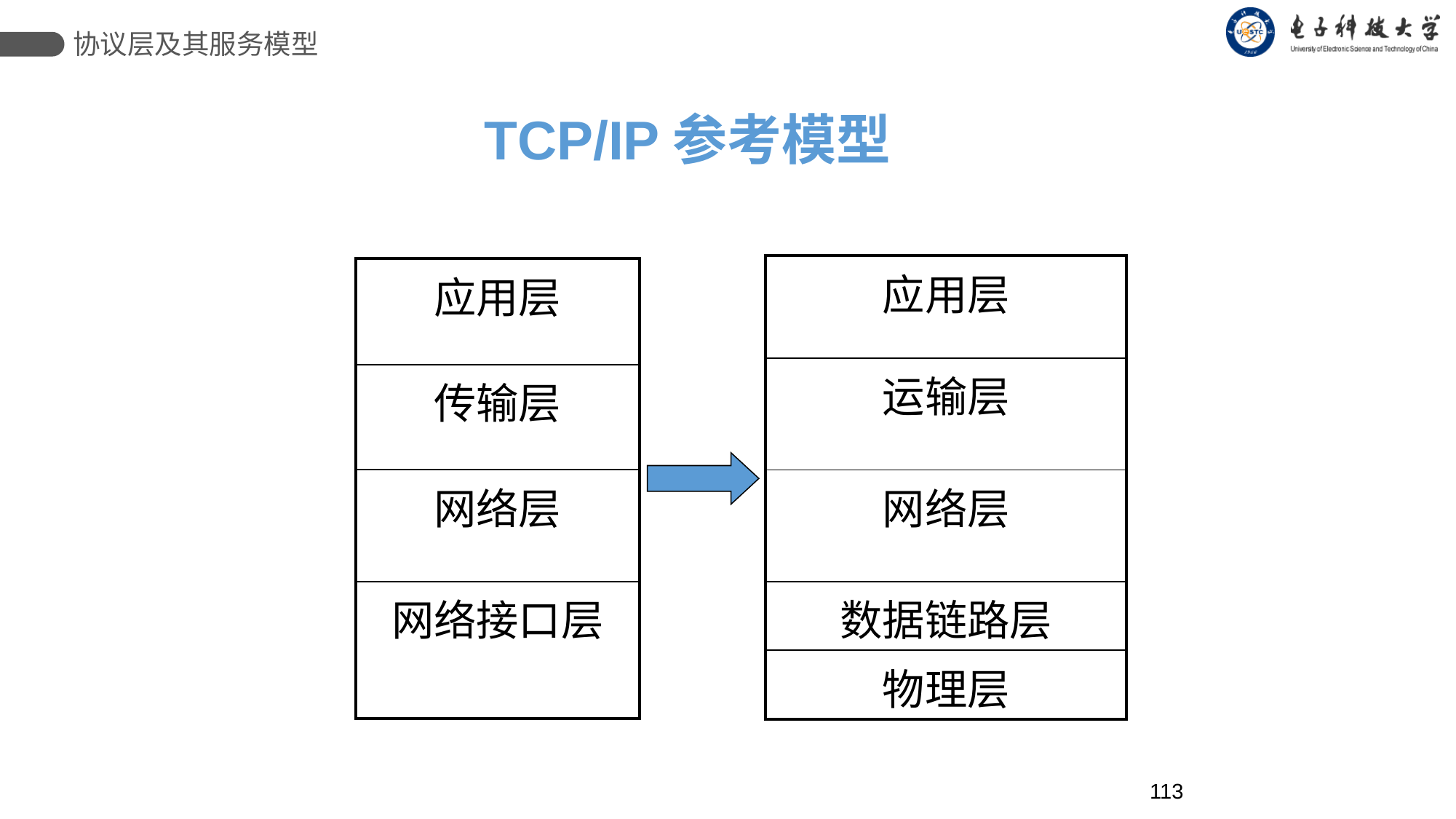

协议层及其服务模型

TCP/IP参考模型
| 应用层 |
| --- |
| 运输层 |
| 网络层 |
| 数据链路层 |
| 物理层 |
| 应用层 |
| --- |
| 传输层 |
| 网络层 |
| 网络接口层 |

113